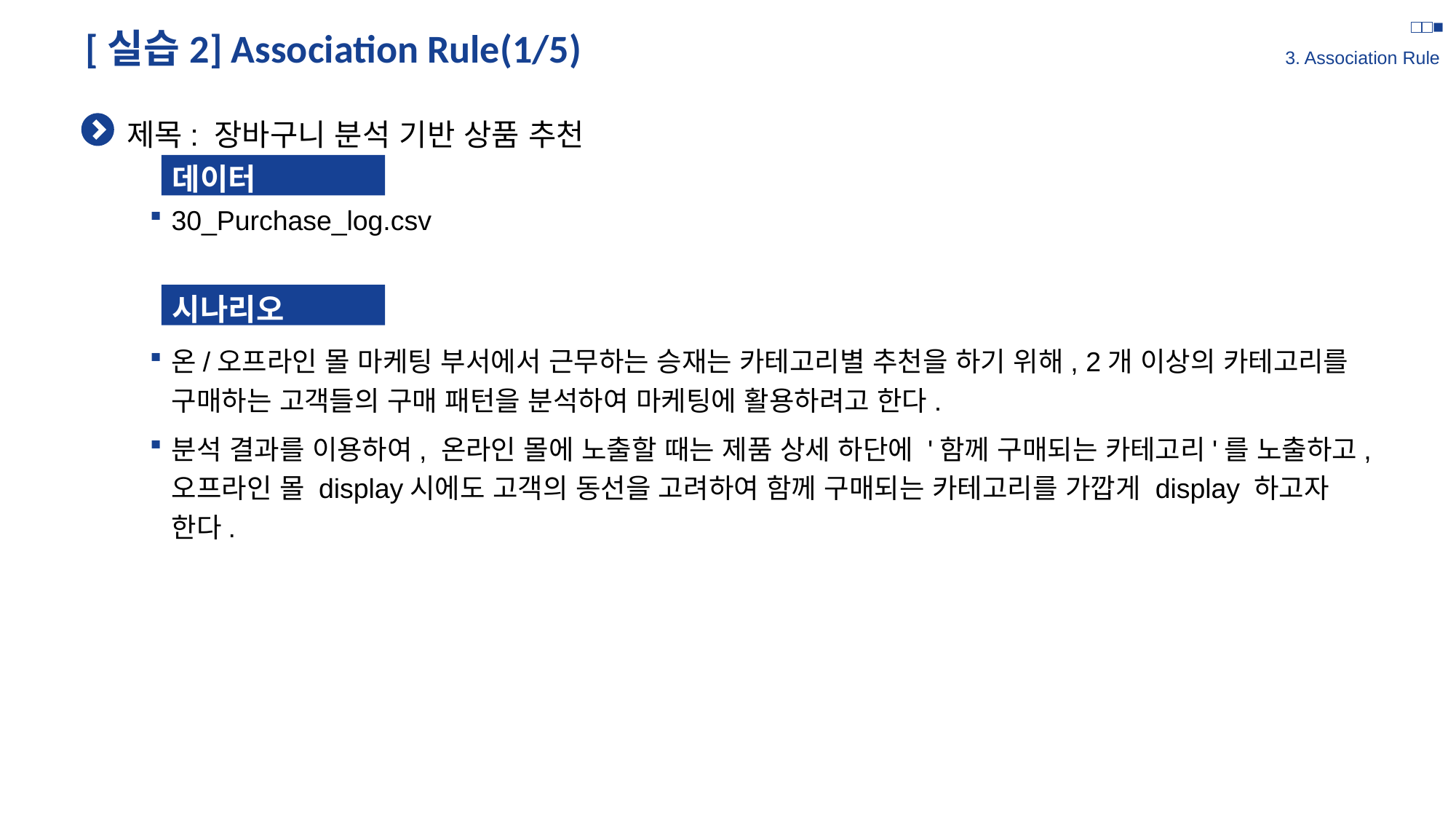

□□■
3. Association Rule
# [실습2] Association Rule(1/5)
제목: 장바구니 분석 기반 상품 추천

30_Purchase_log.csv

온/오프라인 몰 마케팅 부서에서 근무하는 승재는 카테고리별 추천을 하기 위해, 2개 이상의 카테고리를 구매하는 고객들의 구매 패턴을 분석하여 마케팅에 활용하려고 한다.
분석 결과를 이용하여, 온라인 몰에 노출할 때는 제품 상세 하단에 '함께 구매되는 카테고리'를 노출하고, 오프라인 몰 display시에도 고객의 동선을 고려하여 함께 구매되는 카테고리를 가깝게 display 하고자 한다.

데이터
시나리오